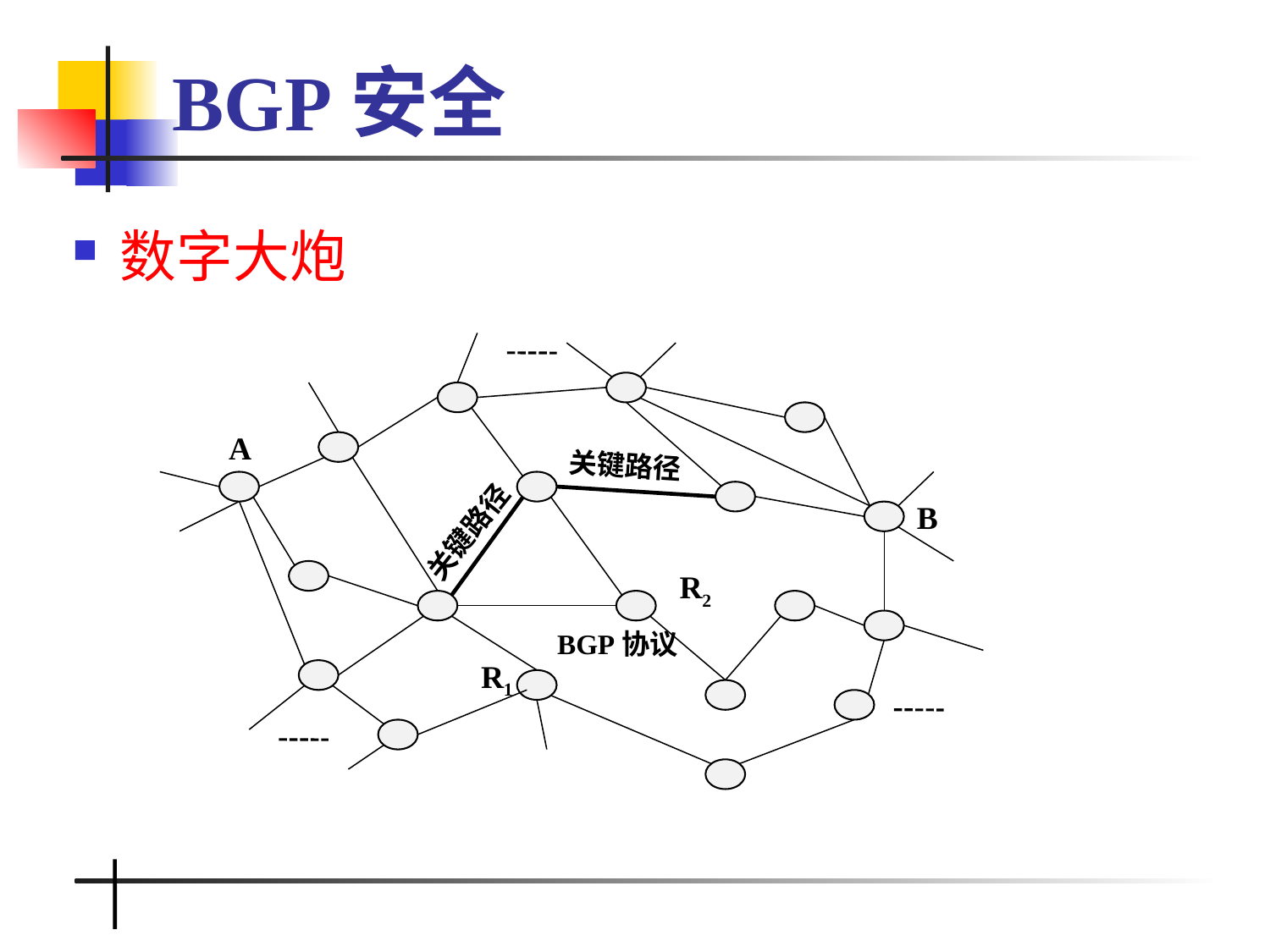

# BGP安全
数字大炮

A

关键路径

B

关键路径

R2

BGP协议
R1